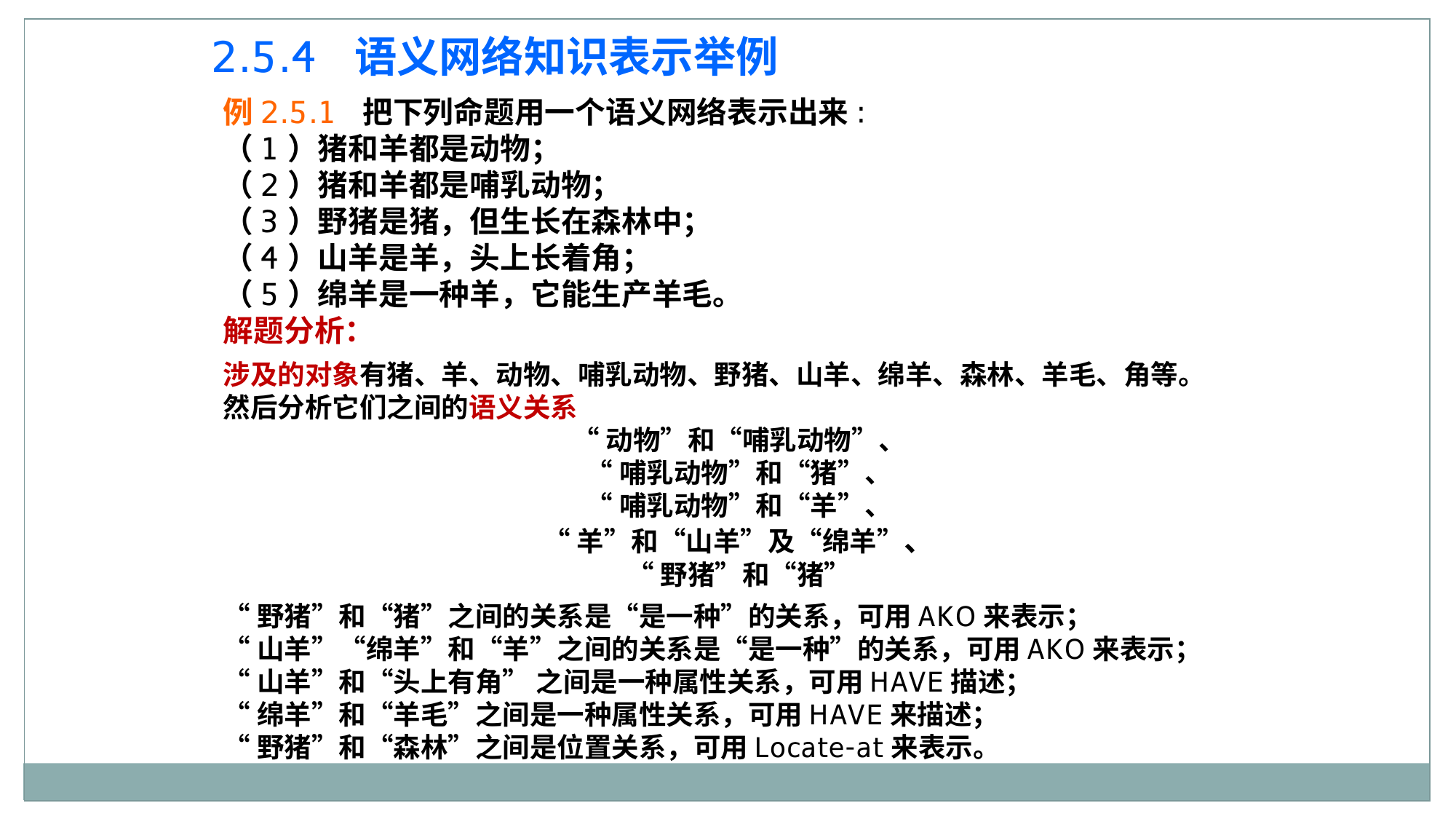

2.5.4  语义网络知识表示举例
例2.5.1  把下列命题用一个语义网络表示出来:
（1）猪和羊都是动物；
（2）猪和羊都是哺乳动物；
（3）野猪是猪，但生长在森林中；
（4）山羊是羊，头上长着角；
（5）绵羊是一种羊，它能生产羊毛。
解题分析：
涉及的对象有猪、羊、动物、哺乳动物、野猪、山羊、绵羊、森林、羊毛、角等。
然后分析它们之间的语义关系
“动物”和“哺乳动物”、
“哺乳动物”和“猪”、
“哺乳动物”和“羊”、
“羊”和“山羊”及“绵羊”、
“野猪”和“猪”
“野猪”和“猪”之间的关系是“是一种”的关系，可用AKO来表示；
“山羊”“绵羊”和“羊”之间的关系是“是一种”的关系，可用AKO来表示；
“山羊”和“头上有角” 之间是一种属性关系，可用HAVE描述；
“绵羊”和“羊毛”之间是一种属性关系，可用HAVE来描述；
“野猪”和“森林”之间是位置关系，可用Locate-at来表示。